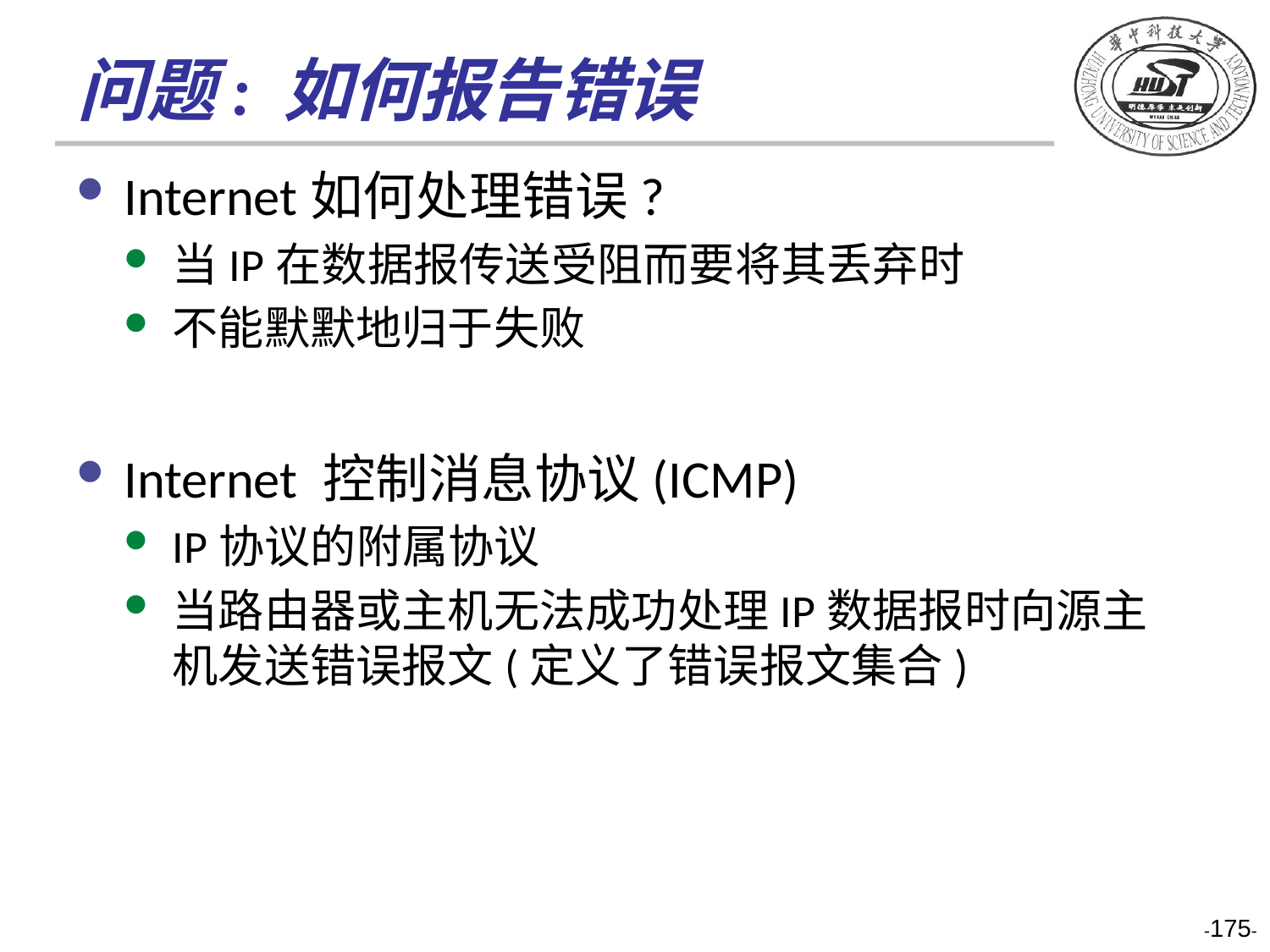

# 问题: 如何报告错误
Internet如何处理错误?
当IP在数据报传送受阻而要将其丢弃时
不能默默地归于失败

Internet 控制消息协议(ICMP)
IP协议的附属协议
当路由器或主机无法成功处理IP数据报时向源主机发送错误报文(定义了错误报文集合)
-175-